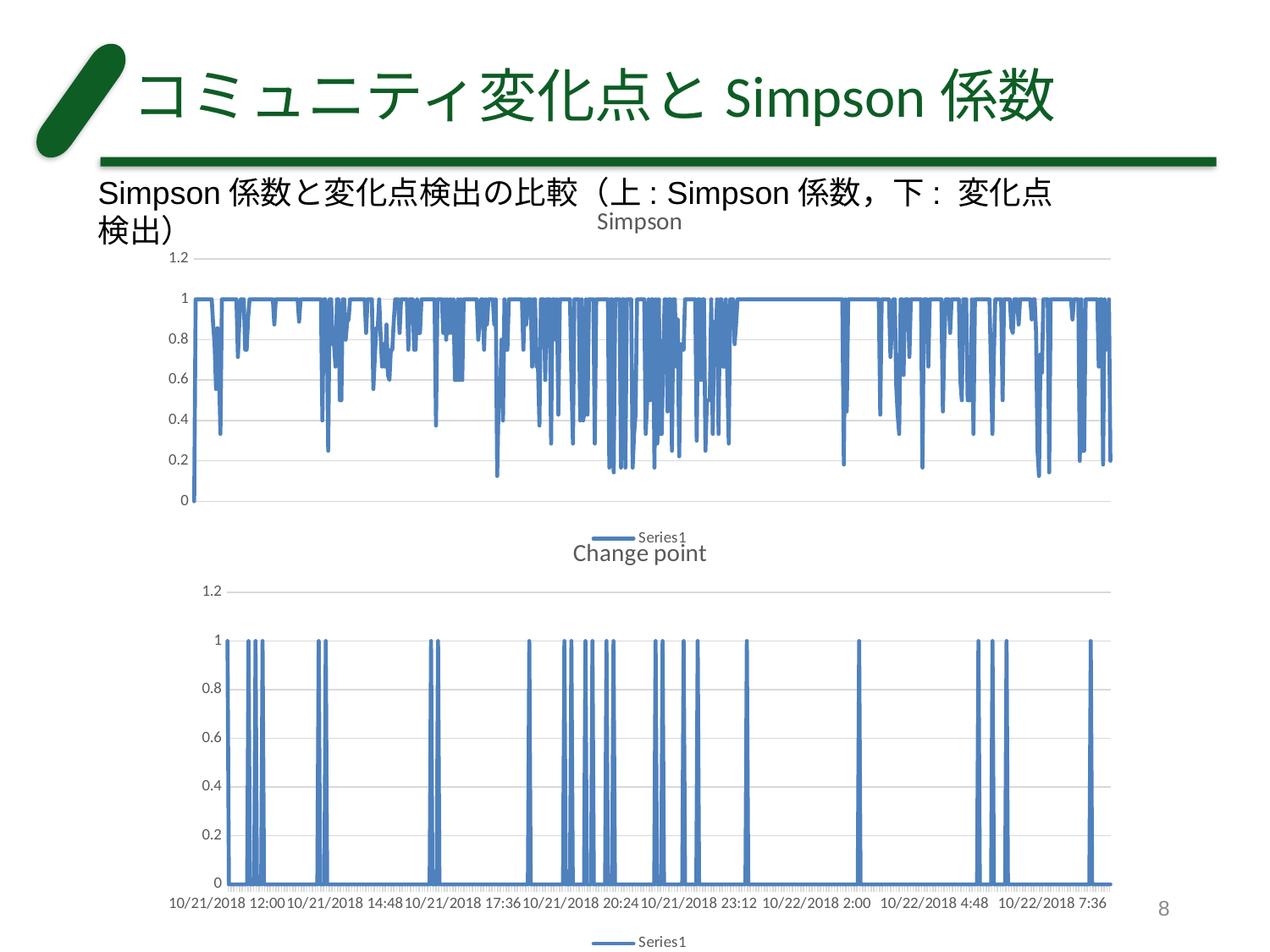

# コミュニティ変化点とSimpson係数
Simpson係数と変化点検出の比較（上: Simpson係数，下: 変化点検出）

### Chart: Simpson

| Category |  |
|---|---|
| 43394.5 | 0.0 |
| 43394.501388888886 | 1.0 |
| 43394.50277777778 | 1.0 |
| 43394.504166666666 | 1.0 |
| 43394.505555555559 | 1.0 |
| 43394.506944444445 | 1.0 |
| 43394.508333333331 | 1.0 |
| 43394.509722222225 | 1.0 |
| 43394.511111111111 | 1.0 |
| 43394.512499999997 | 1.0 |
| 43394.513888888891 | 1.0 |
| 43394.515277777777 | 1.0 |
| 43394.51666666667 | 1.0 |
| 43394.518055555556 | 0.875 |
| 43394.519444444442 | 0.777777777777777 |
| 43394.520833333336 | 0.555555555555555 |
| 43394.522222222222 | 0.857142857142857 |
| 43394.523611111108 | 0.666666666666666 |
| 43394.525000000001 | 0.333333333333333 |
| 43394.526388888888 | 1.0 |
| 43394.527777777781 | 1.0 |
| 43394.529166666667 | 1.0 |
| 43394.530555555553 | 1.0 |
| 43394.531944444447 | 1.0 |
| 43394.533333333333 | 1.0 |
| 43394.534722222219 | 1.0 |
| 43394.536111111112 | 1.0 |
| 43394.537499999999 | 1.0 |
| 43394.538888888892 | 1.0 |
| 43394.540277777778 | 1.0 |
| 43394.541666666664 | 0.714285714285714 |
| 43394.543055555558 | 0.888888888888888 |
| 43394.544444444444 | 1.0 |
| 43394.54583333333 | 1.0 |
| 43394.547222222223 | 1.0 |
| 43394.548611111109 | 0.75 |
| 43394.55 | 0.75 |
| 43394.551388888889 | 0.909090909090909 |
| 43394.552777777775 | 1.0 |
| 43394.554166666669 | 1.0 |
| 43394.555555555555 | 1.0 |
| 43394.556944444441 | 1.0 |
| 43394.558333333334 | 1.0 |
| 43394.55972222222 | 1.0 |
| 43394.561111111114 | 1.0 |
| 43394.5625 | 1.0 |
| 43394.563888888886 | 1.0 |
| 43394.56527777778 | 1.0 |
| 43394.566666666666 | 1.0 |
| 43394.568055555559 | 1.0 |
| 43394.569444444445 | 1.0 |
| 43394.570833333331 | 1.0 |
| 43394.572222222225 | 1.0 |
| 43394.573611111111 | 1.0 |
| 43394.574999999997 | 1.0 |
| 43394.576388888891 | 0.875 |
| 43394.577777777777 | 1.0 |
| 43394.57916666667 | 1.0 |
| 43394.580555555556 | 1.0 |
| 43394.581944444442 | 1.0 |
| 43394.583333333336 | 1.0 |
| 43394.584722222222 | 1.0 |
| 43394.586111111108 | 1.0 |
| 43394.587500000001 | 1.0 |
| 43394.588888888888 | 1.0 |
| 43394.590277777781 | 1.0 |
| 43394.591666666667 | 1.0 |
| 43394.593055555553 | 1.0 |
| 43394.594444444447 | 1.0 |
| 43394.595833333333 | 1.0 |
| 43394.597222222219 | 1.0 |
| 43394.598611111112 | 1.0 |
| 43394.6 | 0.888888888888888 |
| 43394.601388888892 | 1.0 |
| 43394.602777777778 | 1.0 |
| 43394.604166666664 | 1.0 |
| 43394.605555555558 | 1.0 |
| 43394.606944444444 | 1.0 |
| 43394.60833333333 | 1.0 |
| 43394.609722222223 | 1.0 |
| 43394.611111111109 | 1.0 |
| 43394.612500000003 | 1.0 |
| 43394.613888888889 | 1.0 |
| 43394.615277777775 | 1.0 |
| 43394.616666666669 | 1.0 |
| 43394.618055555555 | 1.0 |
| 43394.619444444441 | 1.0 |
| 43394.620833333334 | 1.0 |
| 43394.62222222222 | 0.4 |
| 43394.623611111114 | 1.0 |
| 43394.625 | 1.0 |
| 43394.626388888886 | 0.875 |
| 43394.62777777778 | 0.25 |
| 43394.629166666666 | 1.0 |
| 43394.630555555559 | 1.0 |
| 43394.631944444445 | 0.777777777777777 |
| 43394.633333333331 | 0.777777777777777 |
| 43394.634722222225 | 0.666666666666666 |
| 43394.636111111111 | 1.0 |
| 43394.637499999997 | 1.0 |
| 43394.638888888891 | 0.5 |
| 43394.640277777777 | 0.5 |
| 43394.64166666667 | 1.0 |
| 43394.643055555556 | 1.0 |
| 43394.644444444442 | 0.8 |
| 43394.645833333336 | 0.888888888888888 |
| 43394.647222222222 | 0.9 |
| 43394.648611111108 | 1.0 |
| 43394.65 | 1.0 |
| 43394.651388888888 | 1.0 |
| 43394.652777777781 | 1.0 |
| 43394.654166666667 | 1.0 |
| 43394.655555555553 | 1.0 |
| 43394.656944444447 | 1.0 |
| 43394.658333333333 | 1.0 |
| 43394.659722222219 | 1.0 |
| 43394.661111111112 | 1.0 |
| 43394.662499999999 | 1.0 |
| 43394.663888888892 | 0.833333333333333 |
| 43394.665277777778 | 1.0 |
| 43394.666666666664 | 1.0 |
| 43394.668055555558 | 1.0 |
| 43394.669444444444 | 1.0 |
| 43394.67083333333 | 0.555555555555555 |
| 43394.672222222223 | 0.714285714285714 |
| 43394.673611111109 | 0.857142857142857 |
| 43394.675000000003 | 0.857142857142857 |
| 43394.676388888889 | 1.0 |
| 43394.677777777775 | 0.818181818181818 |
| 43394.679166666669 | 0.666666666666666 |
| 43394.680555555555 | 0.777777777777777 |
| 43394.681944444441 | 0.666666666666666 |
| 43394.683333333334 | 0.875 |
| 43394.68472222222 | 0.625 |
| 43394.686111111114 | 0.6 |
| 43394.6875 | 0.75 |
| 43394.688888888886 | 0.75 |
| 43394.69027777778 | 0.888888888888888 |
| 43394.691666666666 | 1.0 |
| 43394.693055555559 | 1.0 |
| 43394.694444444445 | 1.0 |
| 43394.695833333331 | 0.833333333333333 |
| 43394.697222222225 | 1.0 |
| 43394.698611111111 | 1.0 |
| 43394.7 | 1.0 |
| 43394.701388888891 | 1.0 |
| 43394.702777777777 | 1.0 |
| 43394.70416666667 | 0.75 |
| 43394.705555555556 | 1.0 |
| 43394.706944444442 | 1.0 |
| 43394.708333333336 | 1.0 |
| 43394.709722222222 | 0.75 |
| 43394.711111111108 | 0.75 |
| 43394.712500000001 | 1.0 |
| 43394.713888888888 | 0.833333333333333 |
| 43394.715277777781 | 0.833333333333333 |
| 43394.716666666667 | 1.0 |
| 43394.718055555553 | 1.0 |
| 43394.719444444447 | 1.0 |
| 43394.720833333333 | 1.0 |
| 43394.722222222219 | 1.0 |
| 43394.723611111112 | 1.0 |
| 43394.724999999999 | 1.0 |
| 43394.726388888892 | 1.0 |
| 43394.727777777778 | 1.0 |
| 43394.729166666664 | 1.0 |
| 43394.730555555558 | 0.375 |
| 43394.731944444444 | 1.0 |
| 43394.73333333333 | 1.0 |
| 43394.734722222223 | 1.0 |
| 43394.736111111109 | 1.0 |
| 43394.737500000003 | 0.833333333333333 |
| 43394.738888888889 | 1.0 |
| 43394.740277777775 | 0.8 |
| 43394.741666666669 | 1.0 |
| 43394.743055555555 | 0.833333333333333 |
| 43394.744444444441 | 1.0 |
| 43394.745833333334 | 0.833333333333333 |
| 43394.74722222222 | 1.0 |
| 43394.748611111114 | 0.6 |
| 43394.75 | 0.6 |
| 43394.751388888886 | 1.0 |
| 43394.75277777778 | 0.6 |
| 43394.754166666666 | 1.0 |
| 43394.755555555559 | 0.6 |
| 43394.756944444445 | 1.0 |
| 43394.758333333331 | 1.0 |
| 43394.759722222225 | 1.0 |
| 43394.761111111111 | 1.0 |
| 43394.762499999997 | 1.0 |
| 43394.763888888891 | 1.0 |
| 43394.765277777777 | 1.0 |
| 43394.76666666667 | 1.0 |
| 43394.768055555556 | 1.0 |
| 43394.769444444442 | 1.0 |
| 43394.770833333336 | 0.8 |
| 43394.772222222222 | 0.888888888888888 |
| 43394.773611111108 | 1.0 |
| 43394.775000000001 | 1.0 |
| 43394.776388888888 | 0.75 |
| 43394.777777777781 | 1.0 |
| 43394.779166666667 | 0.875 |
| 43394.780555555553 | 1.0 |
| 43394.781944444447 | 1.0 |
| 43394.783333333333 | 1.0 |
| 43394.784722222219 | 1.0 |
| 43394.786111111112 | 0.875 |
| 43394.787499999999 | 1.0 |
| 43394.788888888892 | 0.125 |
| 43394.790277777778 | 0.5 |
| 43394.791666666664 | 0.5 |
| 43394.793055555558 | 0.8 |
| 43394.794444444444 | 0.4 |
| 43394.79583333333 | 1.0 |
| 43394.797222222223 | 0.75 |
| 43394.798611111109 | 0.75 |
| 43394.8 | 1.0 |
| 43394.801388888889 | 1.0 |
| 43394.802777777775 | 1.0 |
| 43394.804166666669 | 1.0 |
| 43394.805555555555 | 1.0 |
| 43394.806944444441 | 1.0 |
| 43394.808333333334 | 1.0 |
| 43394.80972222222 | 1.0 |
| 43394.811111111114 | 1.0 |
| 43394.8125 | 1.0 |
| 43394.813888888886 | 0.75 |
| 43394.81527777778 | 1.0 |
| 43394.816666666666 | 0.875 |
| 43394.818055555559 | 1.0 |
| 43394.819444444445 | 1.0 |
| 43394.820833333331 | 1.0 |
| 43394.822222222225 | 0.666666666666666 |
| 43394.823611111111 | 1.0 |
| 43394.824999999997 | 1.0 |
| 43394.826388888891 | 0.666666666666666 |
| 43394.827777777777 | 0.666666666666666 |
| 43394.82916666667 | 0.375 |
| 43394.830555555556 | 1.0 |
| 43394.831944444442 | 1.0 |
| 43394.833333333336 | 1.0 |
| 43394.834722222222 | 0.6 |
| 43394.836111111108 | 1.0 |
| 43394.837500000001 | 1.0 |
| 43394.838888888888 | 1.0 |
| 43394.840277777781 | 0.285714285714285 |
| 43394.841666666667 | 1.0 |
| 43394.843055555553 | 1.0 |
| 43394.844444444447 | 0.8 |
| 43394.845833333333 | 1.0 |
| 43394.847222222219 | 0.428571428571428 |
| 43394.848611111112 | 1.0 |
| 43394.85 | 1.0 |
| 43394.851388888892 | 1.0 |
| 43394.852777777778 | 1.0 |
| 43394.854166666664 | 1.0 |
| 43394.855555555558 | 1.0 |
| 43394.856944444444 | 1.0 |
| 43394.85833333333 | 1.0 |
| 43394.859722222223 | 0.6 |
| 43394.861111111109 | 0.285714285714285 |
| 43394.862500000003 | 1.0 |
| 43394.863888888889 | 1.0 |
| 43394.865277777775 | 1.0 |
| 43394.866666666669 | 1.0 |
| 43394.868055555555 | 0.4 |
| 43394.869444444441 | 1.0 |
| 43394.870833333334 | 0.4 |
| 43394.87222222222 | 0.444444444444444 |
| 43394.873611111114 | 1.0 |
| 43394.875 | 0.428571428571428 |
| 43394.876388888886 | 1.0 |
| 43394.87777777778 | 1.0 |
| 43394.879166666666 | 1.0 |
| 43394.880555555559 | 1.0 |
| 43394.881944444445 | 0.285714285714285 |
| 43394.883333333331 | 1.0 |
| 43394.884722222225 | 1.0 |
| 43394.886111111111 | 1.0 |
| 43394.887499999997 | 1.0 |
| 43394.888888888891 | 1.0 |
| 43394.890277777777 | 1.0 |
| 43394.89166666667 | 1.0 |
| 43394.893055555556 | 1.0 |
| 43394.894444444442 | 1.0 |
| 43394.895833333336 | 0.166666666666666 |
| 43394.897222222222 | 1.0 |
| 43394.898611111108 | 1.0 |
| 43394.9 | 0.142857142857142 |
| 43394.901388888888 | 1.0 |
| 43394.902777777781 | 1.0 |
| 43394.904166666667 | 1.0 |
| 43394.905555555553 | 1.0 |
| 43394.906944444447 | 0.166666666666666 |
| 43394.908333333333 | 1.0 |
| 43394.909722222219 | 1.0 |
| 43394.911111111112 | 0.166666666666666 |
| 43394.912499999999 | 1.0 |
| 43394.913888888892 | 1.0 |
| 43394.915277777778 | 1.0 |
| 43394.916666666664 | 1.0 |
| 43394.918055555558 | 0.166666666666666 |
| 43394.919444444444 | 0.333333333333333 |
| 43394.92083333333 | 0.428571428571428 |
| 43394.922222222223 | 1.0 |
| 43394.923611111109 | 1.0 |
| 43394.925000000003 | 1.0 |
| 43394.926388888889 | 1.0 |
| 43394.927777777775 | 1.0 |
| 43394.929166666669 | 1.0 |
| 43394.930555555555 | 0.333333333333333 |
| 43394.931944444441 | 0.5 |
| 43394.933333333334 | 1.0 |
| 43394.93472222222 | 0.5 |
| 43394.936111111114 | 1.0 |
| 43394.9375 | 1.0 |
| 43394.938888888886 | 0.166666666666666 |
| 43394.94027777778 | 1.0 |
| 43394.941666666666 | 0.285714285714285 |
| 43394.943055555559 | 1.0 |
| 43394.944444444445 | 0.333333333333333 |
| 43394.945833333331 | 0.333333333333333 |
| 43394.947222222225 | 0.714285714285714 |
| 43394.948611111111 | 1.0 |
| 43394.95 | 1.0 |
| 43394.951388888891 | 0.444444444444444 |
| 43394.952777777777 | 1.0 |
| 43394.95416666667 | 1.0 |
| 43394.955555555556 | 0.25 |
| 43394.956944444442 | 1.0 |
| 43394.958333333336 | 1.0 |
| 43394.959722222222 | 0.666666666666666 |
| 43394.961111111108 | 0.9 |
| 43394.962500000001 | 0.222222222222222 |
| 43394.963888888888 | 0.777777777777777 |
| 43394.965277777781 | 0.75 |
| 43394.966666666667 | 0.75 |
| 43394.968055555553 | 1.0 |
| 43394.969444444447 | 1.0 |
| 43394.970833333333 | 1.0 |
| 43394.972222222219 | 1.0 |
| 43394.973611111112 | 1.0 |
| 43394.974999999999 | 1.0 |
| 43394.976388888892 | 1.0 |
| 43394.977777777778 | 1.0 |
| 43394.979166666664 | 0.3 |
| 43394.980555555558 | 1.0 |
| 43394.981944444444 | 1.0 |
| 43394.98333333333 | 0.6 |
| 43394.984722222223 | 1.0 |
| 43394.986111111109 | 1.0 |
| 43394.987500000003 | 0.25 |
| 43394.988888888889 | 0.5 |
| 43394.990277777775 | 0.5 |
| 43394.991666666669 | 0.5 |
| 43394.993055555555 | 1.0 |
| 43394.994444444441 | 0.333333333333333 |
| 43394.995833333334 | 0.888888888888888 |
| 43394.99722222222 | 0.8 |
| 43394.998611111114 | 1.0 |
| 43395 | 0.333333333333333 |
| 43395.001388888886 | 1.0 |
| 43395.00277777778 | 1.0 |
| 43395.004166666666 | 0.666666666666666 |
| 43395.005555555559 | 0.666666666666666 |
| 43395.006944444445 | 1.0 |
| 43395.008333333331 | 0.625 |
| 43395.009722222225 | 0.285714285714285 |
| 43395.011111111111 | 1.0 |
| 43395.012499999997 | 1.0 |
| 43395.013888888891 | 1.0 |
| 43395.015277777777 | 0.777777777777777 |
| 43395.01666666667 | 0.875 |
| 43395.018055555556 | 1.0 |
| 43395.019444444442 | 1.0 |
| 43395.020833333336 | 1.0 |
| 43395.022222222222 | 1.0 |
| 43395.023611111108 | 1.0 |
| 43395.025000000001 | 1.0 |
| 43395.026388888888 | 1.0 |
| 43395.027777777781 | 1.0 |
| 43395.029166666667 | 1.0 |
| 43395.030555555553 | 1.0 |
| 43395.031944444447 | 1.0 |
| 43395.033333333333 | 1.0 |
| 43395.034722222219 | 1.0 |
| 43395.036111111112 | 1.0 |
| 43395.037499999999 | 1.0 |
| 43395.038888888892 | 1.0 |
| 43395.040277777778 | 1.0 |
| 43395.041666666664 | 1.0 |
| 43395.043055555558 | 1.0 |
| 43395.044444444444 | 1.0 |
| 43395.04583333333 | 1.0 |
| 43395.047222222223 | 1.0 |
| 43395.048611111109 | 1.0 |
| 43395.05 | 1.0 |
| 43395.051388888889 | 1.0 |
| 43395.052777777775 | 1.0 |
| 43395.054166666669 | 1.0 |
| 43395.055555555555 | 1.0 |
| 43395.056944444441 | 1.0 |
| 43395.058333333334 | 1.0 |
| 43395.05972222222 | 1.0 |
| 43395.061111111114 | 1.0 |
| 43395.0625 | 1.0 |
| 43395.063888888886 | 1.0 |
| 43395.06527777778 | 1.0 |
| 43395.066666666666 | 1.0 |
| 43395.068055555559 | 1.0 |
| 43395.069444444445 | 1.0 |
| 43395.070833333331 | 1.0 |
| 43395.072222222225 | 1.0 |
| 43395.073611111111 | 1.0 |
| 43395.074999999997 | 1.0 |
| 43395.076388888891 | 1.0 |
| 43395.077777777777 | 1.0 |
| 43395.07916666667 | 1.0 |
| 43395.080555555556 | 1.0 |
| 43395.081944444442 | 1.0 |
| 43395.083333333336 | 1.0 |
| 43395.084722222222 | 1.0 |
| 43395.086111111108 | 1.0 |
| 43395.087500000001 | 1.0 |
| 43395.088888888888 | 1.0 |
| 43395.090277777781 | 1.0 |
| 43395.091666666667 | 1.0 |
| 43395.093055555553 | 1.0 |
| 43395.094444444447 | 1.0 |
| 43395.095833333333 | 1.0 |
| 43395.097222222219 | 1.0 |
| 43395.098611111112 | 1.0 |
| 43395.1 | 1.0 |
| 43395.101388888892 | 1.0 |
| 43395.102777777778 | 1.0 |
| 43395.104166666664 | 1.0 |
| 43395.105555555558 | 1.0 |
| 43395.106944444444 | 1.0 |
| 43395.10833333333 | 1.0 |
| 43395.109722222223 | 1.0 |
| 43395.111111111109 | 1.0 |
| 43395.112500000003 | 1.0 |
| 43395.113888888889 | 1.0 |
| 43395.115277777775 | 1.0 |
| 43395.116666666669 | 1.0 |
| 43395.118055555555 | 1.0 |
| 43395.119444444441 | 0.181818181818181 |
| 43395.120833333334 | 1.0 |
| 43395.12222222222 | 0.444444444444444 |
| 43395.123611111114 | 1.0 |
| 43395.125 | 1.0 |
| 43395.126388888886 | 1.0 |
| 43395.12777777778 | 1.0 |
| 43395.129166666666 | 1.0 |
| 43395.130555555559 | 1.0 |
| 43395.131944444445 | 1.0 |
| 43395.133333333331 | 1.0 |
| 43395.134722222225 | 1.0 |
| 43395.136111111111 | 1.0 |
| 43395.137499999997 | 1.0 |
| 43395.138888888891 | 1.0 |
| 43395.140277777777 | 1.0 |
| 43395.14166666667 | 1.0 |
| 43395.143055555556 | 1.0 |
| 43395.144444444442 | 1.0 |
| 43395.145833333336 | 1.0 |
| 43395.147222222222 | 1.0 |
| 43395.148611111108 | 1.0 |
| 43395.15 | 1.0 |
| 43395.151388888888 | 1.0 |
| 43395.152777777781 | 1.0 |
| 43395.154166666667 | 0.428571428571428 |
| 43395.155555555553 | 1.0 |
| 43395.156944444447 | 1.0 |
| 43395.158333333333 | 1.0 |
| 43395.159722222219 | 1.0 |
| 43395.161111111112 | 1.0 |
| 43395.162499999999 | 1.0 |
| 43395.163888888892 | 0.714285714285714 |
| 43395.165277777778 | 0.857142857142857 |
| 43395.166666666664 | 1.0 |
| 43395.168055555558 | 1.0 |
| 43395.169444444444 | 0.571428571428571 |
| 43395.17083333333 | 0.428571428571428 |
| 43395.172222222223 | 0.333333333333333 |
| 43395.173611111109 | 1.0 |
| 43395.175000000003 | 1.0 |
| 43395.176388888889 | 0.625 |
| 43395.177777777775 | 1.0 |
| 43395.179166666669 | 1.0 |
| 43395.180555555555 | 1.0 |
| 43395.181944444441 | 0.714285714285714 |
| 43395.183333333334 | 1.0 |
| 43395.18472222222 | 1.0 |
| 43395.186111111114 | 1.0 |
| 43395.1875 | 1.0 |
| 43395.188888888886 | 1.0 |
| 43395.19027777778 | 1.0 |
| 43395.191666666666 | 1.0 |
| 43395.193055555559 | 1.0 |
| 43395.194444444445 | 0.166666666666666 |
| 43395.195833333331 | 1.0 |
| 43395.197222222225 | 1.0 |
| 43395.198611111111 | 1.0 |
| 43395.199999999997 | 0.666666666666666 |
| 43395.201388888891 | 1.0 |
| 43395.202777777777 | 1.0 |
| 43395.20416666667 | 1.0 |
| 43395.205555555556 | 1.0 |
| 43395.206944444442 | 1.0 |
| 43395.208333333336 | 1.0 |
| 43395.209722222222 | 1.0 |
| 43395.211111111108 | 1.0 |
| 43395.212500000001 | 1.0 |
| 43395.213888888888 | 0.444444444444444 |
| 43395.215277777781 | 0.8 |
| 43395.216666666667 | 1.0 |
| 43395.218055555553 | 1.0 |
| 43395.219444444447 | 1.0 |
| 43395.220833333333 | 0.833333333333333 |
| 43395.222222222219 | 1.0 |
| 43395.223611111112 | 1.0 |
| 43395.224999999999 | 1.0 |
| 43395.226388888892 | 1.0 |
| 43395.227777777778 | 1.0 |
| 43395.229166666664 | 1.0 |
| 43395.230555555558 | 0.6 |
| 43395.231944444444 | 0.5 |
| 43395.23333333333 | 1.0 |
| 43395.234722222223 | 1.0 |
| 43395.236111111109 | 1.0 |
| 43395.237500000003 | 0.5 |
| 43395.238888888889 | 0.5 |
| 43395.240277777775 | 0.5 |
| 43395.241666666669 | 1.0 |
| 43395.243055555555 | 0.333333333333333 |
| 43395.244444444441 | 1.0 |
| 43395.245833333334 | 1.0 |
| 43395.24722222222 | 1.0 |
| 43395.248611111114 | 1.0 |
| 43395.25 | 1.0 |
| 43395.251388888886 | 1.0 |
| 43395.25277777778 | 1.0 |
| 43395.254166666666 | 1.0 |
| 43395.255555555559 | 1.0 |
| 43395.256944444445 | 1.0 |
| 43395.258333333331 | 1.0 |
| 43395.259722222225 | 0.666666666666666 |
| 43395.261111111111 | 0.333333333333333 |
| 43395.262499999997 | 0.714285714285714 |
| 43395.263888888891 | 1.0 |
| 43395.265277777777 | 1.0 |
| 43395.26666666667 | 1.0 |
| 43395.268055555556 | 1.0 |
| 43395.269444444442 | 1.0 |
| 43395.270833333336 | 0.5 |
| 43395.272222222222 | 1.0 |
| 43395.273611111108 | 1.0 |
| 43395.275000000001 | 1.0 |
| 43395.276388888888 | 1.0 |
| 43395.277777777781 | 1.0 |
| 43395.279166666667 | 0.857142857142857 |
| 43395.280555555553 | 0.833333333333333 |
| 43395.281944444447 | 1.0 |
| 43395.283333333333 | 1.0 |
| 43395.284722222219 | 1.0 |
| 43395.286111111112 | 0.875 |
| 43395.287499999999 | 1.0 |
| 43395.288888888892 | 1.0 |
| 43395.290277777778 | 1.0 |
| 43395.291666666664 | 1.0 |
| 43395.293055555558 | 1.0 |
| 43395.294444444444 | 1.0 |
| 43395.29583333333 | 1.0 |
| 43395.297222222223 | 1.0 |
| 43395.298611111109 | 0.9 |
| 43395.3 | 1.0 |
| 43395.301388888889 | 1.0 |
| 43395.302777777775 | 0.833333333333333 |
| 43395.304166666669 | 0.25 |
| 43395.305555555555 | 0.125 |
| 43395.306944444441 | 0.727272727272727 |
| 43395.308333333334 | 0.636363636363636 |
| 43395.30972222222 | 1.0 |
| 43395.311111111114 | 1.0 |
| 43395.3125 | 1.0 |
| 43395.313888888886 | 1.0 |
| 43395.31527777778 | 0.142857142857142 |
| 43395.316666666666 | 1.0 |
| 43395.318055555559 | 1.0 |
| 43395.319444444445 | 1.0 |
| 43395.320833333331 | 1.0 |
| 43395.322222222225 | 1.0 |
| 43395.323611111111 | 1.0 |
| 43395.324999999997 | 1.0 |
| 43395.326388888891 | 1.0 |
| 43395.327777777777 | 1.0 |
| 43395.32916666667 | 1.0 |
| 43395.330555555556 | 1.0 |
| 43395.331944444442 | 1.0 |
| 43395.333333333336 | 1.0 |
| 43395.334722222222 | 1.0 |
| 43395.336111111108 | 1.0 |
| 43395.337500000001 | 0.9 |
| 43395.338888888888 | 1.0 |
| 43395.340277777781 | 1.0 |
| 43395.341666666667 | 1.0 |
| 43395.343055555553 | 1.0 |
| 43395.344444444447 | 0.2 |
| 43395.345833333333 | 1.0 |
| 43395.347222222219 | 0.25 |
| 43395.348611111112 | 0.25 |
| 43395.35 | 1.0 |
| 43395.351388888892 | 1.0 |
| 43395.352777777778 | 1.0 |
| 43395.354166666664 | 1.0 |
| 43395.355555555558 | 1.0 |
| 43395.356944444444 | 1.0 |
| 43395.35833333333 | 1.0 |
| 43395.359722222223 | 1.0 |
| 43395.361111111109 | 1.0 |
| 43395.362500000003 | 0.666666666666666 |
| 43395.363888888889 | 1.0 |
| 43395.365277777775 | 1.0 |
| 43395.366666666669 | 0.181818181818181 |
| 43395.368055555555 | 1.0 |
| 43395.369444444441 | 0.75 |
| 43395.370833333334 | 0.875 |
| 43395.37222222222 | 1.0 |
| 43395.373611111114 | 0.2 |

### Chart: Change point

| Category |  |
|---|---|
| 43394.5 | 1.0 |
| 43394.501388888886 | 0.0 |
| 43394.50277777778 | 0.0 |
| 43394.504166666666 | 0.0 |
| 43394.505555555559 | 0.0 |
| 43394.506944444445 | 0.0 |
| 43394.508333333331 | 0.0 |
| 43394.509722222225 | 0.0 |
| 43394.511111111111 | 0.0 |
| 43394.512499999997 | 0.0 |
| 43394.513888888891 | 0.0 |
| 43394.515277777777 | 0.0 |
| 43394.51666666667 | 0.0 |
| 43394.518055555556 | 0.0 |
| 43394.519444444442 | 0.0 |
| 43394.520833333336 | 1.0 |
| 43394.522222222222 | 0.0 |
| 43394.523611111108 | 0.0 |
| 43394.525000000001 | 0.0 |
| 43394.526388888888 | 0.0 |
| 43394.527777777781 | 1.0 |
| 43394.529166666667 | 0.0 |
| 43394.530555555553 | 0.0 |
| 43394.531944444447 | 0.0 |
| 43394.533333333333 | 0.0 |
| 43394.534722222219 | 1.0 |
| 43394.536111111112 | 0.0 |
| 43394.537499999999 | 0.0 |
| 43394.538888888892 | 0.0 |
| 43394.540277777778 | 0.0 |
| 43394.541666666664 | 0.0 |
| 43394.543055555558 | 0.0 |
| 43394.544444444444 | 0.0 |
| 43394.54583333333 | 0.0 |
| 43394.547222222223 | 0.0 |
| 43394.548611111109 | 0.0 |
| 43394.55 | 0.0 |
| 43394.551388888889 | 0.0 |
| 43394.552777777775 | 0.0 |
| 43394.554166666669 | 0.0 |
| 43394.555555555555 | 0.0 |
| 43394.556944444441 | 0.0 |
| 43394.558333333334 | 0.0 |
| 43394.55972222222 | 0.0 |
| 43394.561111111114 | 0.0 |
| 43394.5625 | 0.0 |
| 43394.563888888886 | 0.0 |
| 43394.56527777778 | 0.0 |
| 43394.566666666666 | 0.0 |
| 43394.568055555559 | 0.0 |
| 43394.569444444445 | 0.0 |
| 43394.570833333331 | 0.0 |
| 43394.572222222225 | 0.0 |
| 43394.573611111111 | 0.0 |
| 43394.574999999997 | 0.0 |
| 43394.576388888891 | 0.0 |
| 43394.577777777777 | 0.0 |
| 43394.57916666667 | 0.0 |
| 43394.580555555556 | 0.0 |
| 43394.581944444442 | 0.0 |
| 43394.583333333336 | 0.0 |
| 43394.584722222222 | 0.0 |
| 43394.586111111108 | 0.0 |
| 43394.587500000001 | 0.0 |
| 43394.588888888888 | 0.0 |
| 43394.590277777781 | 1.0 |
| 43394.591666666667 | 0.0 |
| 43394.593055555553 | 0.0 |
| 43394.594444444447 | 0.0 |
| 43394.595833333333 | 0.0 |
| 43394.597222222219 | 1.0 |
| 43394.598611111112 | 0.0 |
| 43394.6 | 0.0 |
| 43394.601388888892 | 0.0 |
| 43394.602777777778 | 0.0 |
| 43394.604166666664 | 0.0 |
| 43394.605555555558 | 0.0 |
| 43394.606944444444 | 0.0 |
| 43394.60833333333 | 0.0 |
| 43394.609722222223 | 0.0 |
| 43394.611111111109 | 0.0 |
| 43394.612500000003 | 0.0 |
| 43394.613888888889 | 0.0 |
| 43394.615277777775 | 0.0 |
| 43394.616666666669 | 0.0 |
| 43394.618055555555 | 0.0 |
| 43394.619444444441 | 0.0 |
| 43394.620833333334 | 0.0 |
| 43394.62222222222 | 0.0 |
| 43394.623611111114 | 0.0 |
| 43394.625 | 0.0 |
| 43394.626388888886 | 0.0 |
| 43394.62777777778 | 0.0 |
| 43394.629166666666 | 0.0 |
| 43394.630555555559 | 0.0 |
| 43394.631944444445 | 0.0 |
| 43394.633333333331 | 0.0 |
| 43394.634722222225 | 0.0 |
| 43394.636111111111 | 0.0 |
| 43394.637499999997 | 0.0 |
| 43394.638888888891 | 0.0 |
| 43394.640277777777 | 0.0 |
| 43394.64166666667 | 0.0 |
| 43394.643055555556 | 0.0 |
| 43394.644444444442 | 0.0 |
| 43394.645833333336 | 0.0 |
| 43394.647222222222 | 0.0 |
| 43394.648611111108 | 0.0 |
| 43394.65 | 0.0 |
| 43394.651388888888 | 0.0 |
| 43394.652777777781 | 0.0 |
| 43394.654166666667 | 0.0 |
| 43394.655555555553 | 0.0 |
| 43394.656944444447 | 0.0 |
| 43394.658333333333 | 0.0 |
| 43394.659722222219 | 0.0 |
| 43394.661111111112 | 0.0 |
| 43394.662499999999 | 0.0 |
| 43394.663888888892 | 0.0 |
| 43394.665277777778 | 0.0 |
| 43394.666666666664 | 0.0 |
| 43394.668055555558 | 0.0 |
| 43394.669444444444 | 0.0 |
| 43394.67083333333 | 0.0 |
| 43394.672222222223 | 0.0 |
| 43394.673611111109 | 0.0 |
| 43394.675000000003 | 0.0 |
| 43394.676388888889 | 0.0 |
| 43394.677777777775 | 0.0 |
| 43394.679166666669 | 0.0 |
| 43394.680555555555 | 0.0 |
| 43394.681944444441 | 0.0 |
| 43394.683333333334 | 0.0 |
| 43394.68472222222 | 0.0 |
| 43394.686111111114 | 0.0 |
| 43394.6875 | 0.0 |
| 43394.688888888886 | 0.0 |
| 43394.69027777778 | 0.0 |
| 43394.691666666666 | 0.0 |
| 43394.693055555559 | 0.0 |
| 43394.694444444445 | 0.0 |
| 43394.695833333331 | 0.0 |
| 43394.697222222225 | 0.0 |
| 43394.698611111111 | 0.0 |
| 43394.7 | 0.0 |
| 43394.701388888891 | 1.0 |
| 43394.702777777777 | 0.0 |
| 43394.70416666667 | 0.0 |
| 43394.705555555556 | 0.0 |
| 43394.706944444442 | 0.0 |
| 43394.708333333336 | 1.0 |
| 43394.709722222222 | 0.0 |
| 43394.711111111108 | 0.0 |
| 43394.712500000001 | 0.0 |
| 43394.713888888888 | 0.0 |
| 43394.715277777781 | 0.0 |
| 43394.716666666667 | 0.0 |
| 43394.718055555553 | 0.0 |
| 43394.719444444447 | 0.0 |
| 43394.720833333333 | 0.0 |
| 43394.722222222219 | 0.0 |
| 43394.723611111112 | 0.0 |
| 43394.724999999999 | 0.0 |
| 43394.726388888892 | 0.0 |
| 43394.727777777778 | 0.0 |
| 43394.729166666664 | 0.0 |
| 43394.730555555558 | 0.0 |
| 43394.731944444444 | 0.0 |
| 43394.73333333333 | 0.0 |
| 43394.734722222223 | 0.0 |
| 43394.736111111109 | 0.0 |
| 43394.737500000003 | 0.0 |
| 43394.738888888889 | 0.0 |
| 43394.740277777775 | 0.0 |
| 43394.741666666669 | 0.0 |
| 43394.743055555555 | 0.0 |
| 43394.744444444441 | 0.0 |
| 43394.745833333334 | 0.0 |
| 43394.74722222222 | 0.0 |
| 43394.748611111114 | 0.0 |
| 43394.75 | 0.0 |
| 43394.751388888886 | 0.0 |
| 43394.75277777778 | 0.0 |
| 43394.754166666666 | 0.0 |
| 43394.755555555559 | 0.0 |
| 43394.756944444445 | 0.0 |
| 43394.758333333331 | 0.0 |
| 43394.759722222225 | 0.0 |
| 43394.761111111111 | 0.0 |
| 43394.762499999997 | 0.0 |
| 43394.763888888891 | 0.0 |
| 43394.765277777777 | 0.0 |
| 43394.76666666667 | 0.0 |
| 43394.768055555556 | 0.0 |
| 43394.769444444442 | 0.0 |
| 43394.770833333336 | 0.0 |
| 43394.772222222222 | 0.0 |
| 43394.773611111108 | 0.0 |
| 43394.775000000001 | 0.0 |
| 43394.776388888888 | 0.0 |
| 43394.777777777781 | 0.0 |
| 43394.779166666667 | 0.0 |
| 43394.780555555553 | 0.0 |
| 43394.781944444447 | 0.0 |
| 43394.783333333333 | 0.0 |
| 43394.784722222219 | 0.0 |
| 43394.786111111112 | 0.0 |
| 43394.787499999999 | 0.0 |
| 43394.788888888892 | 0.0 |
| 43394.790277777778 | 0.0 |
| 43394.791666666664 | 0.0 |
| 43394.793055555558 | 0.0 |
| 43394.794444444444 | 0.0 |
| 43394.79583333333 | 0.0 |
| 43394.797222222223 | 0.0 |
| 43394.798611111109 | 1.0 |
| 43394.8 | 0.0 |
| 43394.801388888889 | 0.0 |
| 43394.802777777775 | 0.0 |
| 43394.804166666669 | 0.0 |
| 43394.805555555555 | 0.0 |
| 43394.806944444441 | 0.0 |
| 43394.808333333334 | 0.0 |
| 43394.80972222222 | 0.0 |
| 43394.811111111114 | 0.0 |
| 43394.8125 | 0.0 |
| 43394.813888888886 | 0.0 |
| 43394.81527777778 | 0.0 |
| 43394.816666666666 | 0.0 |
| 43394.818055555559 | 0.0 |
| 43394.819444444445 | 0.0 |
| 43394.820833333331 | 0.0 |
| 43394.822222222225 | 0.0 |
| 43394.823611111111 | 0.0 |
| 43394.824999999997 | 0.0 |
| 43394.826388888891 | 0.0 |
| 43394.827777777777 | 0.0 |
| 43394.82916666667 | 0.0 |
| 43394.830555555556 | 0.0 |
| 43394.831944444442 | 0.0 |
| 43394.833333333336 | 1.0 |
| 43394.834722222222 | 0.0 |
| 43394.836111111108 | 0.0 |
| 43394.837500000001 | 0.0 |
| 43394.838888888888 | 0.0 |
| 43394.840277777781 | 1.0 |
| 43394.841666666667 | 0.0 |
| 43394.843055555553 | 0.0 |
| 43394.844444444447 | 0.0 |
| 43394.845833333333 | 0.0 |
| 43394.847222222219 | 0.0 |
| 43394.848611111112 | 0.0 |
| 43394.85 | 0.0 |
| 43394.851388888892 | 0.0 |
| 43394.852777777778 | 0.0 |
| 43394.854166666664 | 1.0 |
| 43394.855555555558 | 0.0 |
| 43394.856944444444 | 0.0 |
| 43394.85833333333 | 0.0 |
| 43394.859722222223 | 0.0 |
| 43394.861111111109 | 1.0 |
| 43394.862500000003 | 0.0 |
| 43394.863888888889 | 0.0 |
| 43394.865277777775 | 0.0 |
| 43394.866666666669 | 0.0 |
| 43394.868055555555 | 0.0 |
| 43394.869444444441 | 0.0 |
| 43394.870833333334 | 0.0 |
| 43394.87222222222 | 0.0 |
| 43394.873611111114 | 0.0 |
| 43394.875 | 1.0 |
| 43394.876388888886 | 0.0 |
| 43394.87777777778 | 0.0 |
| 43394.879166666666 | 0.0 |
| 43394.880555555559 | 0.0 |
| 43394.881944444445 | 1.0 |
| 43394.883333333331 | 0.0 |
| 43394.884722222225 | 0.0 |
| 43394.886111111111 | 0.0 |
| 43394.887499999997 | 0.0 |
| 43394.888888888891 | 0.0 |
| 43394.890277777777 | 0.0 |
| 43394.89166666667 | 0.0 |
| 43394.893055555556 | 0.0 |
| 43394.894444444442 | 0.0 |
| 43394.895833333336 | 0.0 |
| 43394.897222222222 | 0.0 |
| 43394.898611111108 | 0.0 |
| 43394.9 | 0.0 |
| 43394.901388888888 | 0.0 |
| 43394.902777777781 | 0.0 |
| 43394.904166666667 | 0.0 |
| 43394.905555555553 | 0.0 |
| 43394.906944444447 | 0.0 |
| 43394.908333333333 | 0.0 |
| 43394.909722222219 | 0.0 |
| 43394.911111111112 | 0.0 |
| 43394.912499999999 | 0.0 |
| 43394.913888888892 | 0.0 |
| 43394.915277777778 | 0.0 |
| 43394.916666666664 | 0.0 |
| 43394.918055555558 | 0.0 |
| 43394.919444444444 | 0.0 |
| 43394.92083333333 | 0.0 |
| 43394.922222222223 | 0.0 |
| 43394.923611111109 | 1.0 |
| 43394.925000000003 | 0.0 |
| 43394.926388888889 | 0.0 |
| 43394.927777777775 | 0.0 |
| 43394.929166666669 | 0.0 |
| 43394.930555555555 | 1.0 |
| 43394.931944444441 | 0.0 |
| 43394.933333333334 | 0.0 |
| 43394.93472222222 | 0.0 |
| 43394.936111111114 | 0.0 |
| 43394.9375 | 0.0 |
| 43394.938888888886 | 0.0 |
| 43394.94027777778 | 0.0 |
| 43394.941666666666 | 0.0 |
| 43394.943055555559 | 0.0 |
| 43394.944444444445 | 0.0 |
| 43394.945833333331 | 0.0 |
| 43394.947222222225 | 0.0 |
| 43394.948611111111 | 0.0 |
| 43394.95 | 0.0 |
| 43394.951388888891 | 1.0 |
| 43394.952777777777 | 0.0 |
| 43394.95416666667 | 0.0 |
| 43394.955555555556 | 0.0 |
| 43394.956944444442 | 0.0 |
| 43394.958333333336 | 0.0 |
| 43394.959722222222 | 0.0 |
| 43394.961111111108 | 0.0 |
| 43394.962500000001 | 0.0 |
| 43394.963888888888 | 0.0 |
| 43394.965277777781 | 1.0 |
| 43394.966666666667 | 0.0 |
| 43394.968055555553 | 0.0 |
| 43394.969444444447 | 0.0 |
| 43394.970833333333 | 0.0 |
| 43394.972222222219 | 0.0 |
| 43394.973611111112 | 0.0 |
| 43394.974999999999 | 0.0 |
| 43394.976388888892 | 0.0 |
| 43394.977777777778 | 0.0 |
| 43394.979166666664 | 0.0 |
| 43394.980555555558 | 0.0 |
| 43394.981944444444 | 0.0 |
| 43394.98333333333 | 0.0 |
| 43394.984722222223 | 0.0 |
| 43394.986111111109 | 0.0 |
| 43394.987500000003 | 0.0 |
| 43394.988888888889 | 0.0 |
| 43394.990277777775 | 0.0 |
| 43394.991666666669 | 0.0 |
| 43394.993055555555 | 0.0 |
| 43394.994444444441 | 0.0 |
| 43394.995833333334 | 0.0 |
| 43394.99722222222 | 0.0 |
| 43394.998611111114 | 0.0 |
| 43395 | 0.0 |
| 43395.001388888886 | 0.0 |
| 43395.00277777778 | 0.0 |
| 43395.004166666666 | 0.0 |
| 43395.005555555559 | 0.0 |
| 43395.006944444445 | 0.0 |
| 43395.008333333331 | 0.0 |
| 43395.009722222225 | 0.0 |
| 43395.011111111111 | 0.0 |
| 43395.012499999997 | 0.0 |
| 43395.013888888891 | 1.0 |
| 43395.015277777777 | 0.0 |
| 43395.01666666667 | 0.0 |
| 43395.018055555556 | 0.0 |
| 43395.019444444442 | 0.0 |
| 43395.020833333336 | 0.0 |
| 43395.022222222222 | 0.0 |
| 43395.023611111108 | 0.0 |
| 43395.025000000001 | 0.0 |
| 43395.026388888888 | 0.0 |
| 43395.027777777781 | 0.0 |
| 43395.029166666667 | 0.0 |
| 43395.030555555553 | 0.0 |
| 43395.031944444447 | 0.0 |
| 43395.033333333333 | 0.0 |
| 43395.034722222219 | 0.0 |
| 43395.036111111112 | 0.0 |
| 43395.037499999999 | 0.0 |
| 43395.038888888892 | 0.0 |
| 43395.040277777778 | 0.0 |
| 43395.041666666664 | 0.0 |
| 43395.043055555558 | 0.0 |
| 43395.044444444444 | 0.0 |
| 43395.04583333333 | 0.0 |
| 43395.047222222223 | 0.0 |
| 43395.048611111109 | 0.0 |
| 43395.05 | 0.0 |
| 43395.051388888889 | 0.0 |
| 43395.052777777775 | 0.0 |
| 43395.054166666669 | 0.0 |
| 43395.055555555555 | 0.0 |
| 43395.056944444441 | 0.0 |
| 43395.058333333334 | 0.0 |
| 43395.05972222222 | 0.0 |
| 43395.061111111114 | 0.0 |
| 43395.0625 | 0.0 |
| 43395.063888888886 | 0.0 |
| 43395.06527777778 | 0.0 |
| 43395.066666666666 | 0.0 |
| 43395.068055555559 | 0.0 |
| 43395.069444444445 | 0.0 |
| 43395.070833333331 | 0.0 |
| 43395.072222222225 | 0.0 |
| 43395.073611111111 | 0.0 |
| 43395.074999999997 | 0.0 |
| 43395.076388888891 | 0.0 |
| 43395.077777777777 | 0.0 |
| 43395.07916666667 | 0.0 |
| 43395.080555555556 | 0.0 |
| 43395.081944444442 | 0.0 |
| 43395.083333333336 | 0.0 |
| 43395.084722222222 | 0.0 |
| 43395.086111111108 | 0.0 |
| 43395.087500000001 | 0.0 |
| 43395.088888888888 | 0.0 |
| 43395.090277777781 | 0.0 |
| 43395.091666666667 | 0.0 |
| 43395.093055555553 | 0.0 |
| 43395.094444444447 | 0.0 |
| 43395.095833333333 | 0.0 |
| 43395.097222222219 | 0.0 |
| 43395.098611111112 | 0.0 |
| 43395.1 | 0.0 |
| 43395.101388888892 | 0.0 |
| 43395.102777777778 | 0.0 |
| 43395.104166666664 | 0.0 |
| 43395.105555555558 | 0.0 |
| 43395.106944444444 | 0.0 |
| 43395.10833333333 | 0.0 |
| 43395.109722222223 | 0.0 |
| 43395.111111111109 | 0.0 |
| 43395.112500000003 | 0.0 |
| 43395.113888888889 | 0.0 |
| 43395.115277777775 | 0.0 |
| 43395.116666666669 | 0.0 |
| 43395.118055555555 | 0.0 |
| 43395.119444444441 | 0.0 |
| 43395.120833333334 | 0.0 |
| 43395.12222222222 | 0.0 |
| 43395.123611111114 | 0.0 |
| 43395.125 | 1.0 |
| 43395.126388888886 | 0.0 |
| 43395.12777777778 | 0.0 |
| 43395.129166666666 | 0.0 |
| 43395.130555555559 | 0.0 |
| 43395.131944444445 | 0.0 |
| 43395.133333333331 | 0.0 |
| 43395.134722222225 | 0.0 |
| 43395.136111111111 | 0.0 |
| 43395.137499999997 | 0.0 |
| 43395.138888888891 | 0.0 |
| 43395.140277777777 | 0.0 |
| 43395.14166666667 | 0.0 |
| 43395.143055555556 | 0.0 |
| 43395.144444444442 | 0.0 |
| 43395.145833333336 | 0.0 |
| 43395.147222222222 | 0.0 |
| 43395.148611111108 | 0.0 |
| 43395.15 | 0.0 |
| 43395.151388888888 | 0.0 |
| 43395.152777777781 | 0.0 |
| 43395.154166666667 | 0.0 |
| 43395.155555555553 | 0.0 |
| 43395.156944444447 | 0.0 |
| 43395.158333333333 | 0.0 |
| 43395.159722222219 | 0.0 |
| 43395.161111111112 | 0.0 |
| 43395.162499999999 | 0.0 |
| 43395.163888888892 | 0.0 |
| 43395.165277777778 | 0.0 |
| 43395.166666666664 | 0.0 |
| 43395.168055555558 | 0.0 |
| 43395.169444444444 | 0.0 |
| 43395.17083333333 | 0.0 |
| 43395.172222222223 | 0.0 |
| 43395.173611111109 | 0.0 |
| 43395.175000000003 | 0.0 |
| 43395.176388888889 | 0.0 |
| 43395.177777777775 | 0.0 |
| 43395.179166666669 | 0.0 |
| 43395.180555555555 | 0.0 |
| 43395.181944444441 | 0.0 |
| 43395.183333333334 | 0.0 |
| 43395.18472222222 | 0.0 |
| 43395.186111111114 | 0.0 |
| 43395.1875 | 0.0 |
| 43395.188888888886 | 0.0 |
| 43395.19027777778 | 0.0 |
| 43395.191666666666 | 0.0 |
| 43395.193055555559 | 0.0 |
| 43395.194444444445 | 0.0 |
| 43395.195833333331 | 0.0 |
| 43395.197222222225 | 0.0 |
| 43395.198611111111 | 0.0 |
| 43395.199999999997 | 0.0 |
| 43395.201388888891 | 0.0 |
| 43395.202777777777 | 0.0 |
| 43395.20416666667 | 0.0 |
| 43395.205555555556 | 0.0 |
| 43395.206944444442 | 0.0 |
| 43395.208333333336 | 0.0 |
| 43395.209722222222 | 0.0 |
| 43395.211111111108 | 0.0 |
| 43395.212500000001 | 0.0 |
| 43395.213888888888 | 0.0 |
| 43395.215277777781 | 0.0 |
| 43395.216666666667 | 0.0 |
| 43395.218055555553 | 0.0 |
| 43395.219444444447 | 0.0 |
| 43395.220833333333 | 0.0 |
| 43395.222222222219 | 0.0 |
| 43395.223611111112 | 0.0 |
| 43395.224999999999 | 0.0 |
| 43395.226388888892 | 0.0 |
| 43395.227777777778 | 0.0 |
| 43395.229166666664 | 0.0 |
| 43395.230555555558 | 0.0 |
| 43395.231944444444 | 0.0 |
| 43395.23333333333 | 0.0 |
| 43395.234722222223 | 0.0 |
| 43395.236111111109 | 0.0 |
| 43395.237500000003 | 0.0 |
| 43395.238888888889 | 0.0 |
| 43395.240277777775 | 0.0 |
| 43395.241666666669 | 0.0 |
| 43395.243055555555 | 1.0 |
| 43395.244444444441 | 0.0 |
| 43395.245833333334 | 0.0 |
| 43395.24722222222 | 0.0 |
| 43395.248611111114 | 0.0 |
| 43395.25 | 0.0 |
| 43395.251388888886 | 0.0 |
| 43395.25277777778 | 0.0 |
| 43395.254166666666 | 0.0 |
| 43395.255555555559 | 0.0 |
| 43395.256944444445 | 1.0 |
| 43395.258333333331 | 0.0 |
| 43395.259722222225 | 0.0 |
| 43395.261111111111 | 0.0 |
| 43395.262499999997 | 0.0 |
| 43395.263888888891 | 0.0 |
| 43395.265277777777 | 0.0 |
| 43395.26666666667 | 0.0 |
| 43395.268055555556 | 0.0 |
| 43395.269444444442 | 0.0 |
| 43395.270833333336 | 1.0 |
| 43395.272222222222 | 0.0 |
| 43395.273611111108 | 0.0 |
| 43395.275000000001 | 0.0 |
| 43395.276388888888 | 0.0 |
| 43395.277777777781 | 0.0 |
| 43395.279166666667 | 0.0 |
| 43395.280555555553 | 0.0 |
| 43395.281944444447 | 0.0 |
| 43395.283333333333 | 0.0 |
| 43395.284722222219 | 0.0 |
| 43395.286111111112 | 0.0 |
| 43395.287499999999 | 0.0 |
| 43395.288888888892 | 0.0 |
| 43395.290277777778 | 0.0 |
| 43395.291666666664 | 0.0 |
| 43395.293055555558 | 0.0 |
| 43395.294444444444 | 0.0 |
| 43395.29583333333 | 0.0 |
| 43395.297222222223 | 0.0 |
| 43395.298611111109 | 0.0 |
| 43395.3 | 0.0 |
| 43395.301388888889 | 0.0 |
| 43395.302777777775 | 0.0 |
| 43395.304166666669 | 0.0 |
| 43395.305555555555 | 0.0 |
| 43395.306944444441 | 0.0 |
| 43395.308333333334 | 0.0 |
| 43395.30972222222 | 0.0 |
| 43395.311111111114 | 0.0 |
| 43395.3125 | 0.0 |
| 43395.313888888886 | 0.0 |
| 43395.31527777778 | 0.0 |
| 43395.316666666666 | 0.0 |
| 43395.318055555559 | 0.0 |
| 43395.319444444445 | 0.0 |
| 43395.320833333331 | 0.0 |
| 43395.322222222225 | 0.0 |
| 43395.323611111111 | 0.0 |
| 43395.324999999997 | 0.0 |
| 43395.326388888891 | 0.0 |
| 43395.327777777777 | 0.0 |
| 43395.32916666667 | 0.0 |
| 43395.330555555556 | 0.0 |
| 43395.331944444442 | 0.0 |
| 43395.333333333336 | 0.0 |
| 43395.334722222222 | 0.0 |
| 43395.336111111108 | 0.0 |
| 43395.337500000001 | 0.0 |
| 43395.338888888888 | 0.0 |
| 43395.340277777781 | 0.0 |
| 43395.341666666667 | 0.0 |
| 43395.343055555553 | 0.0 |
| 43395.344444444447 | 0.0 |
| 43395.345833333333 | 0.0 |
| 43395.347222222219 | 0.0 |
| 43395.348611111112 | 0.0 |
| 43395.35 | 0.0 |
| 43395.351388888892 | 0.0 |
| 43395.352777777778 | 0.0 |
| 43395.354166666664 | 1.0 |
| 43395.355555555558 | 0.0 |
| 43395.356944444444 | 0.0 |
| 43395.35833333333 | 0.0 |
| 43395.359722222223 | 0.0 |
| 43395.361111111109 | 0.0 |
| 43395.362500000003 | 0.0 |
| 43395.363888888889 | 0.0 |
| 43395.365277777775 | 0.0 |
| 43395.366666666669 | 0.0 |
| 43395.368055555555 | 0.0 |
| 43395.369444444441 | 0.0 |
| 43395.370833333334 | 0.0 |
| 43395.37222222222 | 0.0 |
| 43395.373611111114 | 0.0 |
8